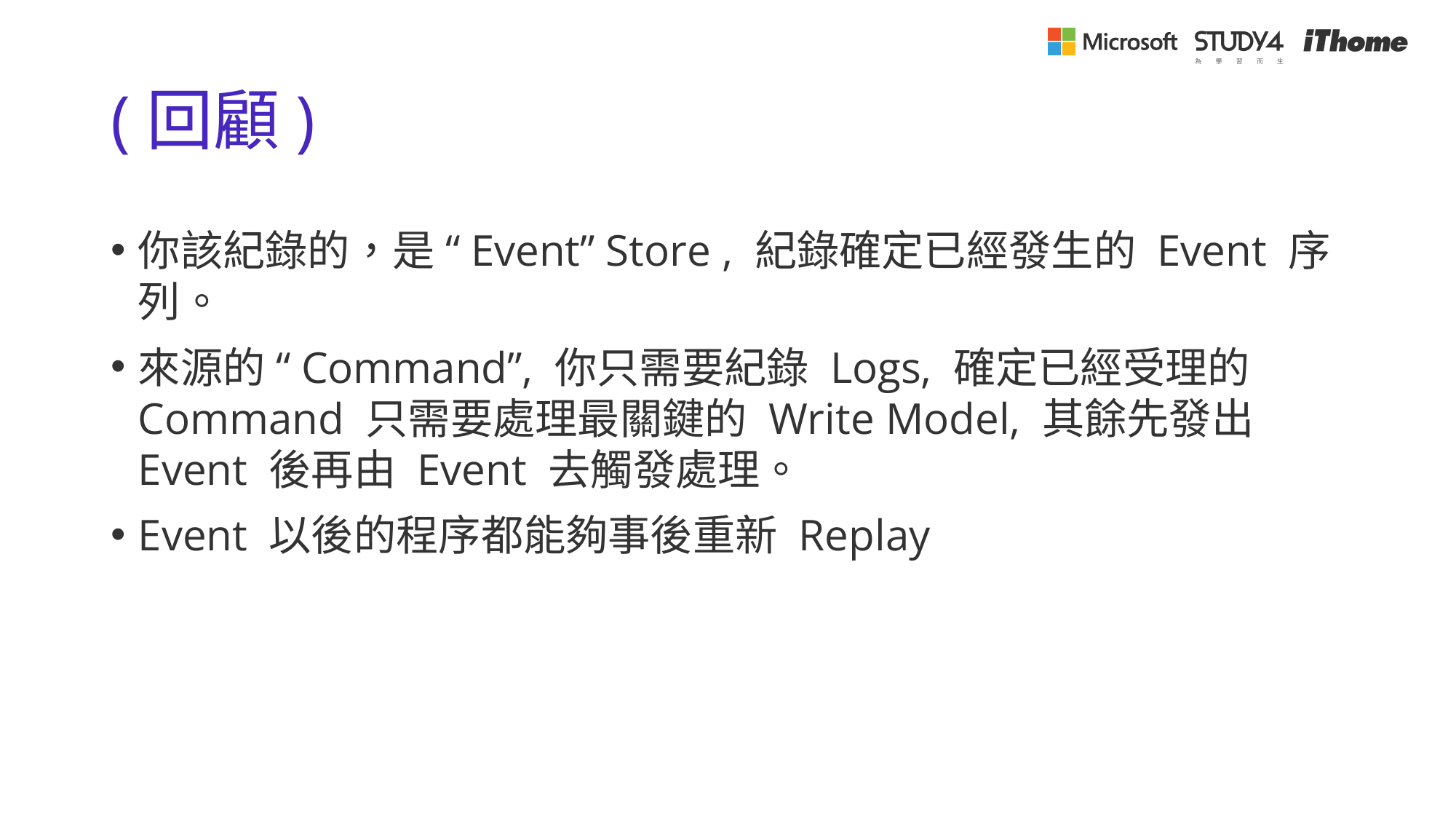

# (回顧)
你該紀錄的，是 “Event” Store , 紀錄確定已經發生的 Event 序列。
來源的 “Command”, 你只需要紀錄 Logs, 確定已經受理的 Command 只需要處理最關鍵的 Write Model, 其餘先發出 Event 後再由 Event 去觸發處理。
Event 以後的程序都能夠事後重新 Replay